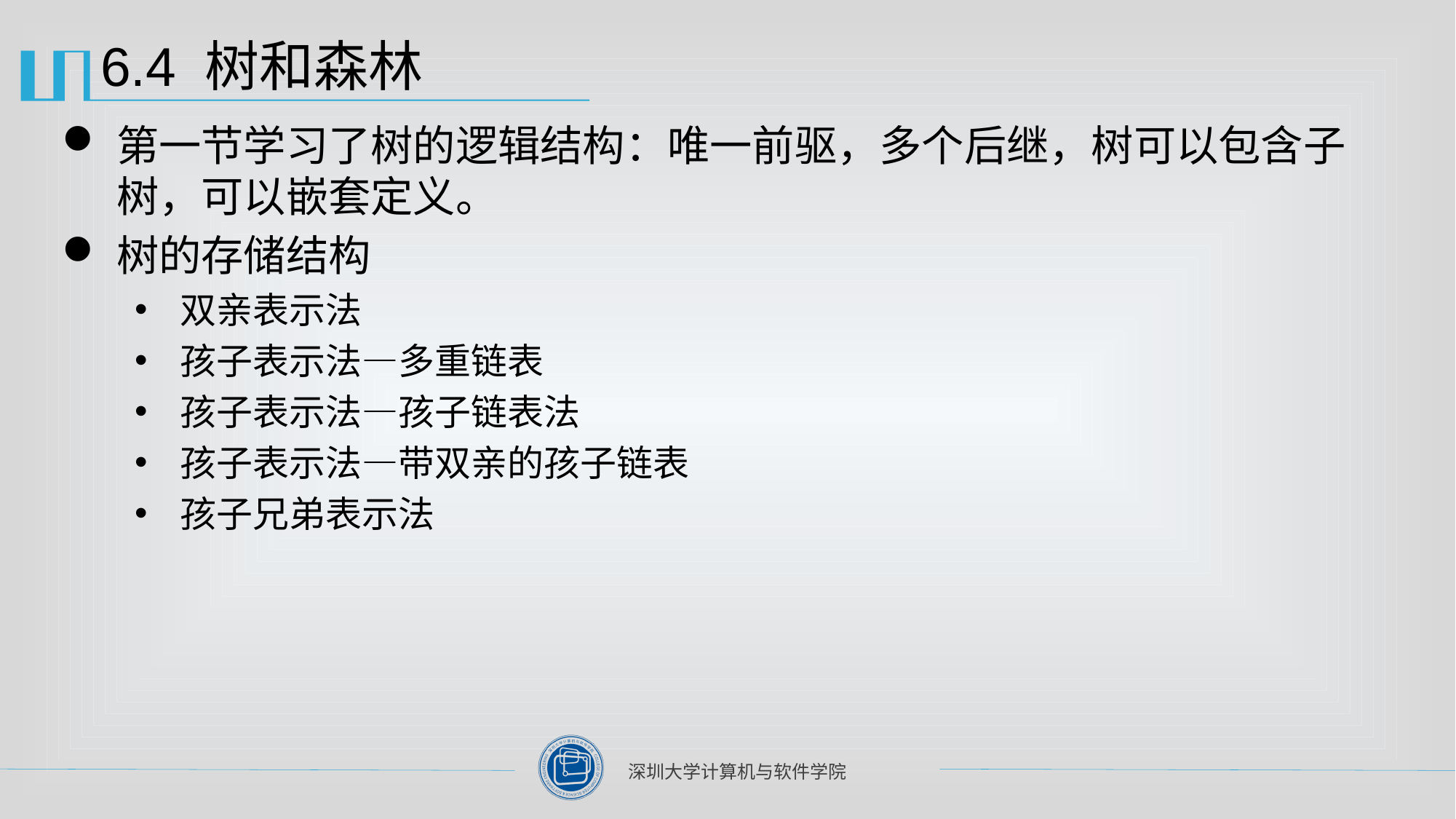

# 6.4 树和森林
第一节学习了树的逻辑结构：唯一前驱，多个后继，树可以包含子树，可以嵌套定义。
树的存储结构
双亲表示法
孩子表示法—多重链表
孩子表示法—孩子链表法
孩子表示法—带双亲的孩子链表
孩子兄弟表示法

105